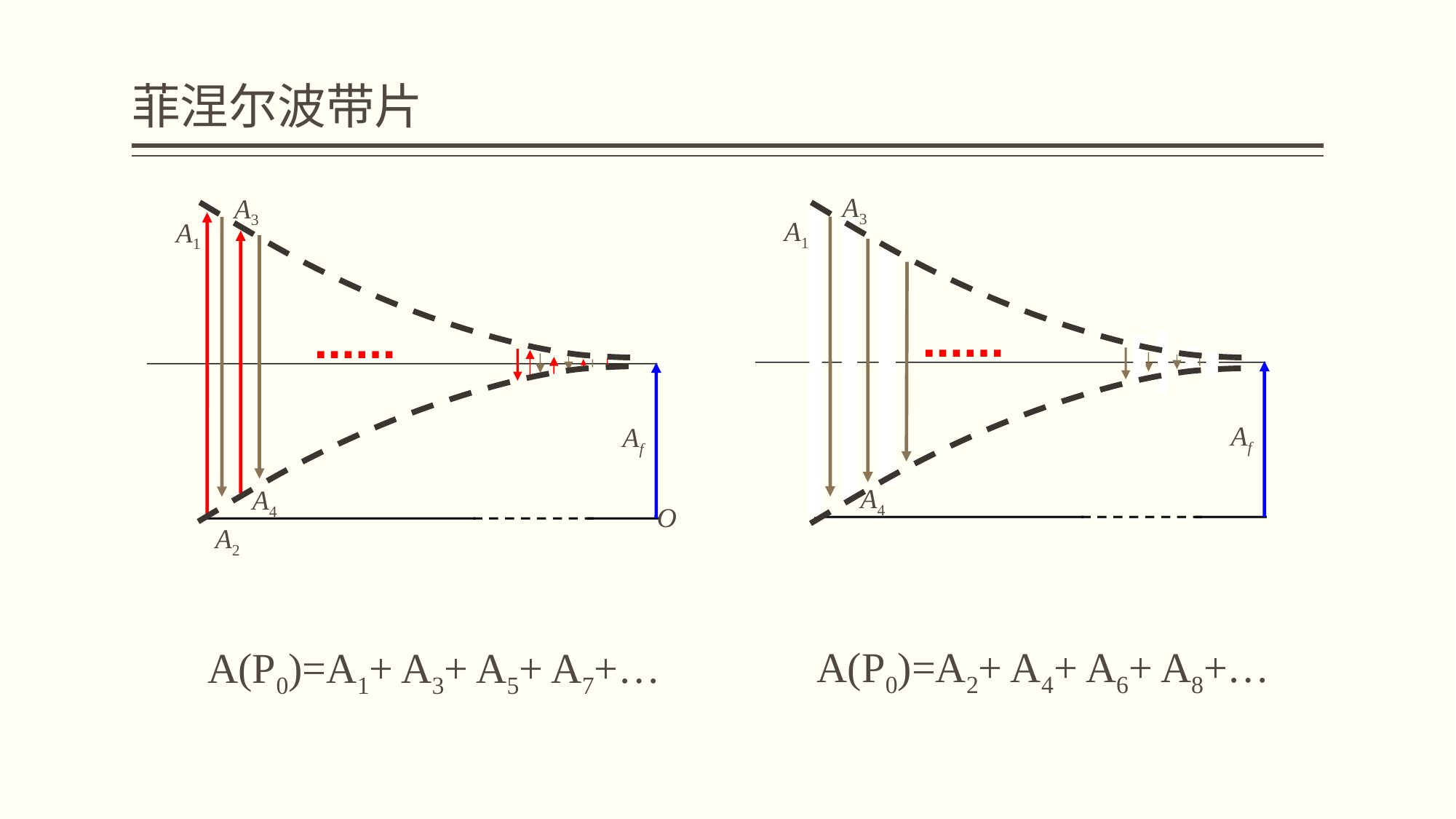

# 菲涅尔波带片
A3
A3
A1

Af
A4
O
A2

A1

Af
A4

A(P0)=A2+ A4+ A6+ A8+…
A(P0)=A1+ A3+ A5+ A7+…